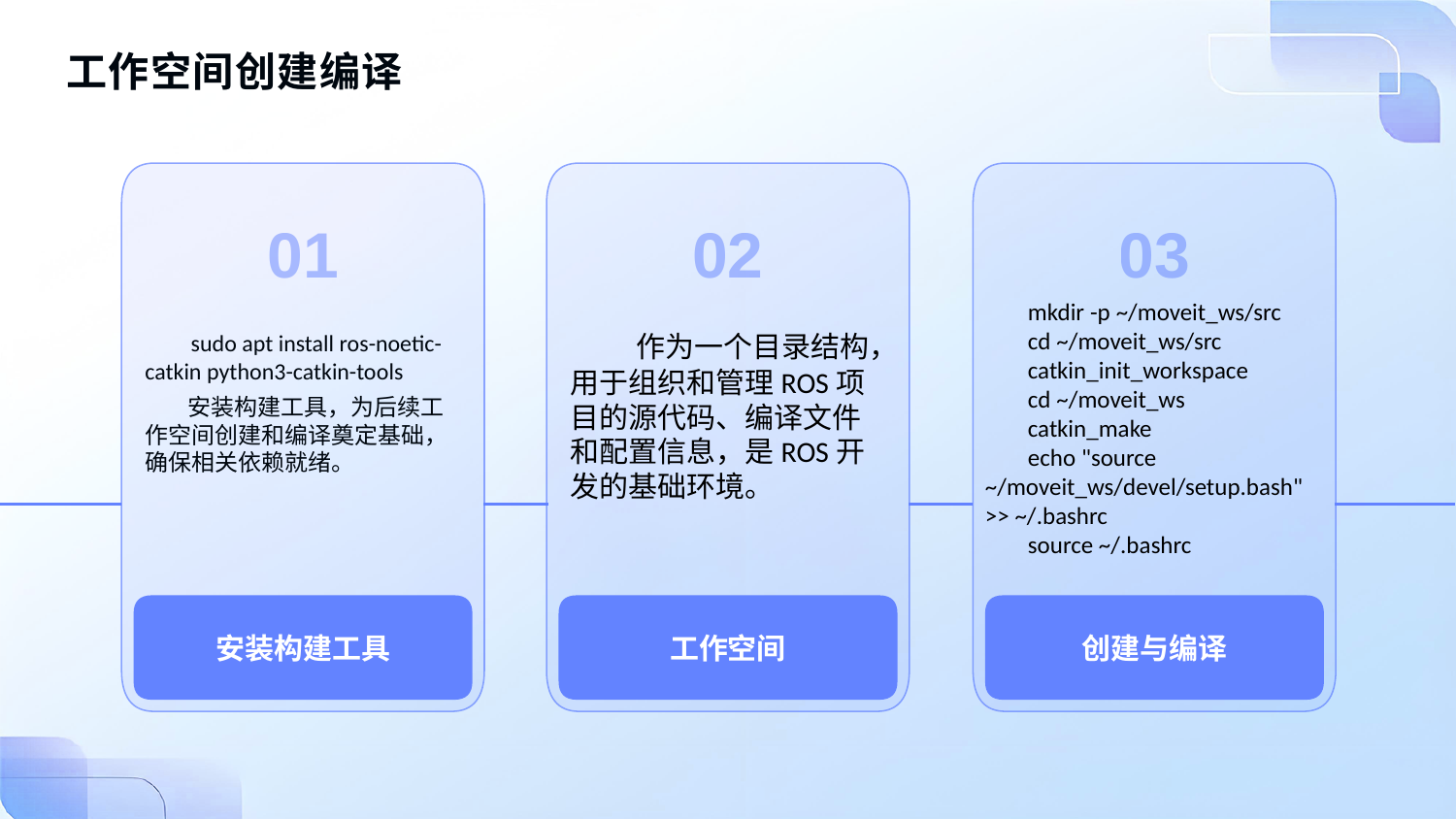

工作空间创建编译

01
03
02
mkdir -p ~/moveit_ws/src
cd ~/moveit_ws/src
catkin_init_workspace
cd ~/moveit_ws
catkin_make
echo "source ~/moveit_ws/devel/setup.bash" >> ~/.bashrc
source ~/.bashrc
       sudo apt install ros-noetic-catkin python3-catkin-tools
       安装构建工具，为后续工作空间创建和编译奠定基础，确保相关依赖就绪。
         作为一个目录结构，用于组织和管理ROS项目的源代码、编译文件和配置信息，是ROS开发的基础环境。

安装构建工具
工作空间
创建与编译